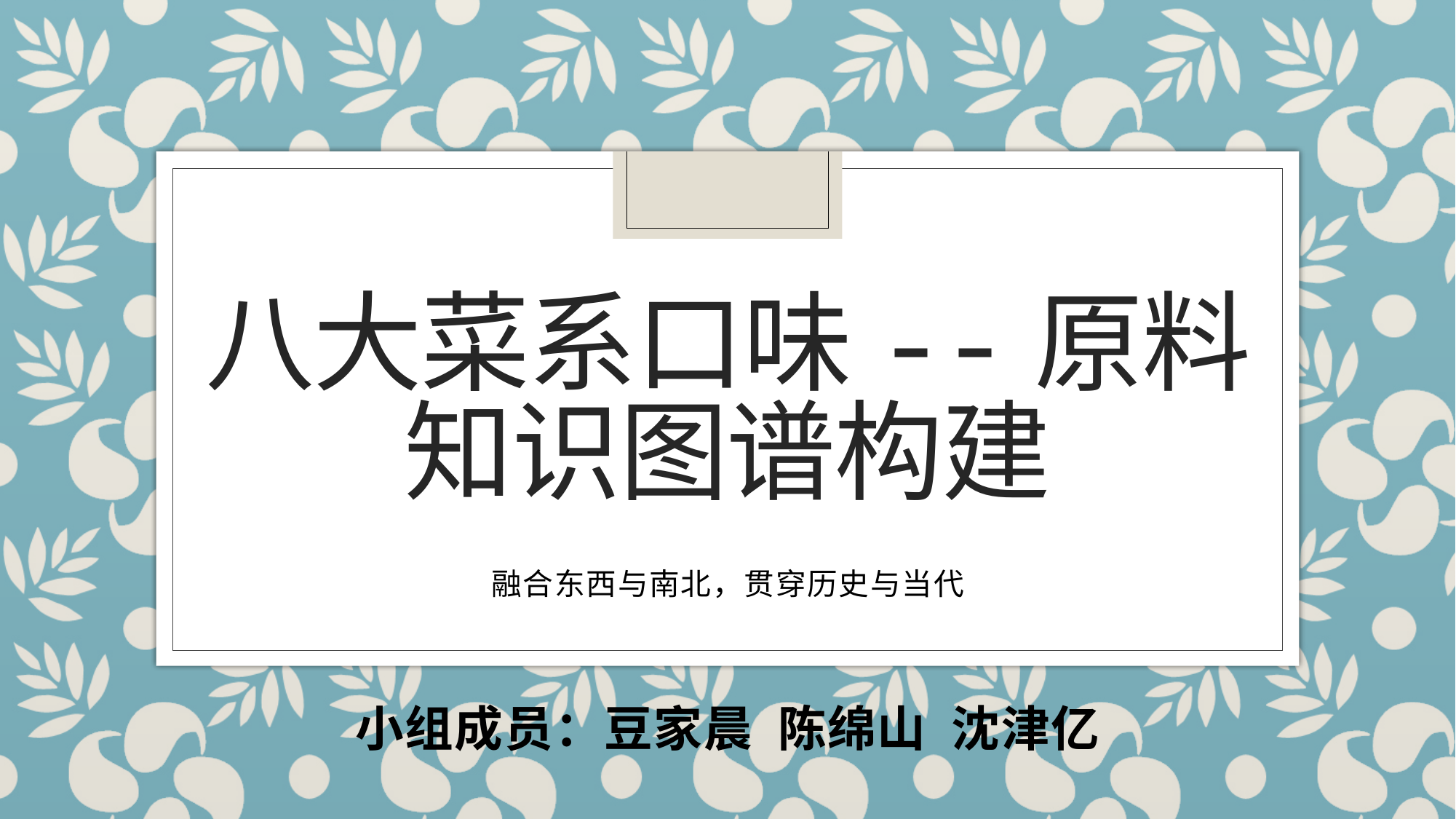

# 八大菜系口味--原料知识图谱构建
融合东西与南北，贯穿历史与当代
小组成员：豆家晨  陈绵山  沈津亿